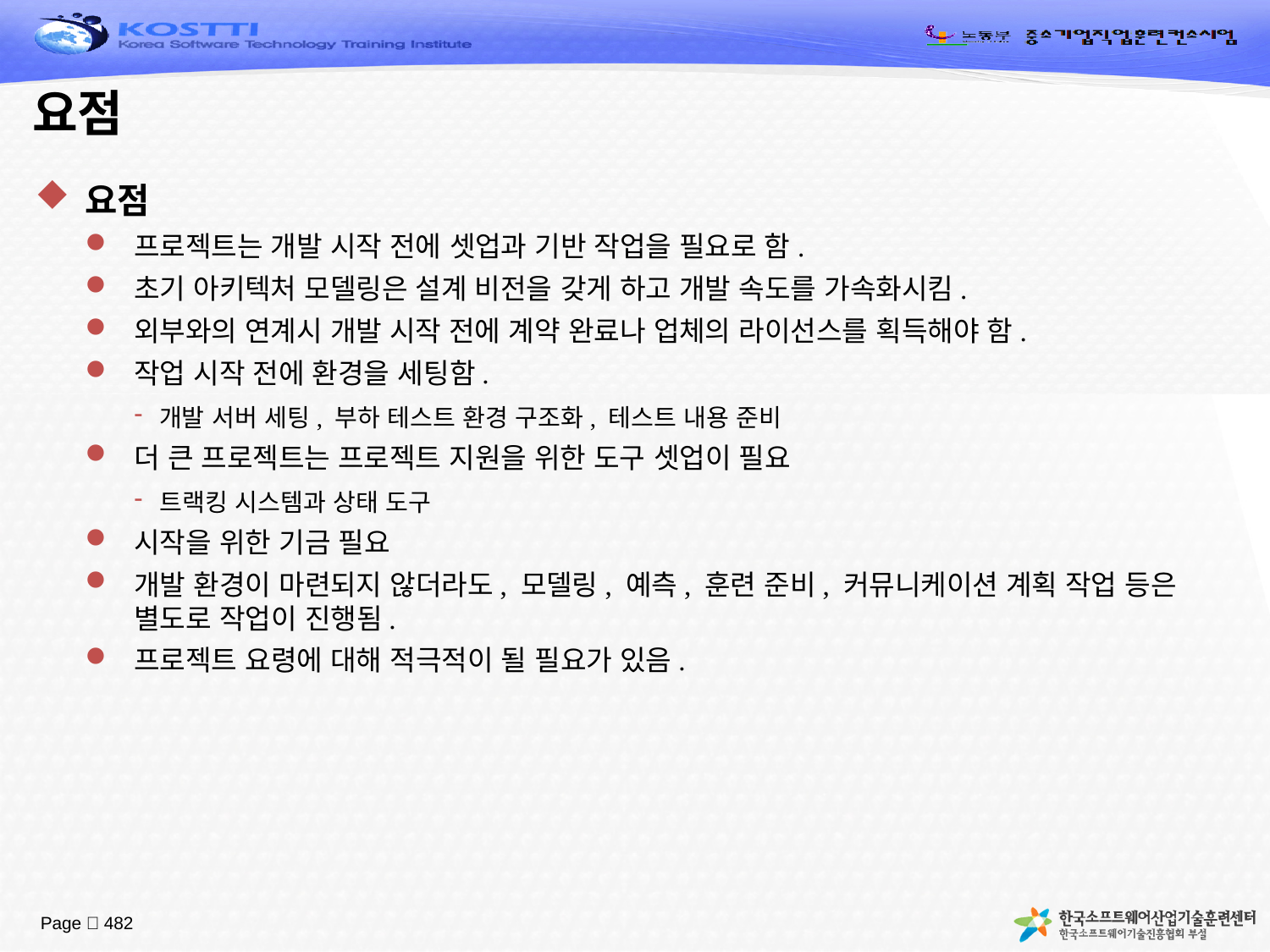

# 요점
요점
프로젝트는 개발 시작 전에 셋업과 기반 작업을 필요로 함.
초기 아키텍처 모델링은 설계 비전을 갖게 하고 개발 속도를 가속화시킴.
외부와의 연계시 개발 시작 전에 계약 완료나 업체의 라이선스를 획득해야 함.
작업 시작 전에 환경을 세팅함.
개발 서버 세팅, 부하 테스트 환경 구조화, 테스트 내용 준비
더 큰 프로젝트는 프로젝트 지원을 위한 도구 셋업이 필요
트랙킹 시스템과 상태 도구
시작을 위한 기금 필요
개발 환경이 마련되지 않더라도, 모델링, 예측, 훈련 준비, 커뮤니케이션 계획 작업 등은 별도로 작업이 진행됨.
프로젝트 요령에 대해 적극적이 될 필요가 있음.